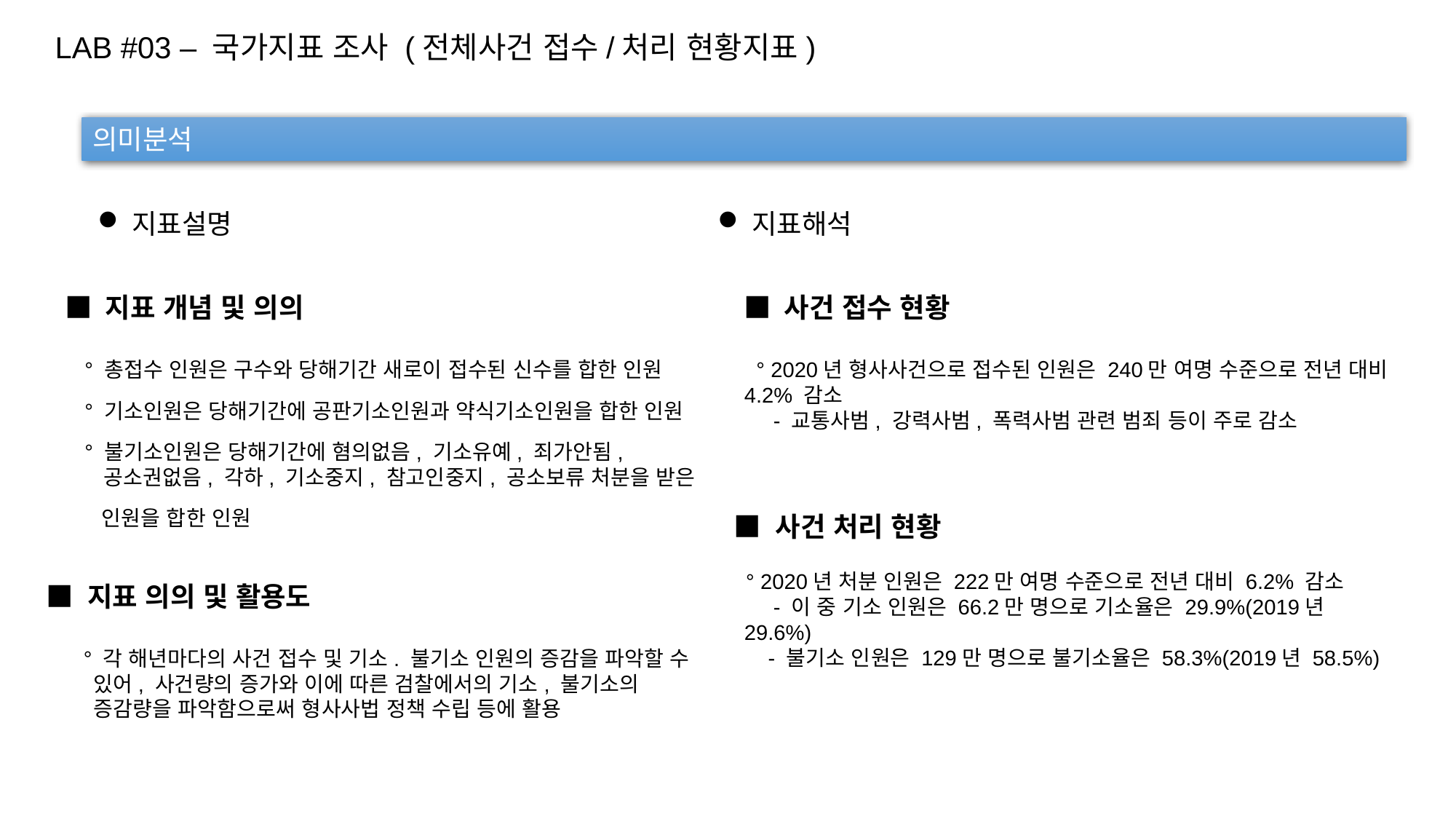

LAB #03 – 국가지표 조사 (전체사건 접수/처리 현황지표)
의미분석
지표설명
지표해석
■ 지표 개념 및 의의

° 총접수 인원은 구수와 당해기간 새로이 접수된 신수를 합한 인원
° 기소인원은 당해기간에 공판기소인원과 약식기소인원을 합한 인원
° 불기소인원은 당해기간에 혐의없음, 기소유예, 죄가안됨, 공소권없음, 각하, 기소중지, 참고인중지, 공소보류 처분을 받은
  인원을 합한 인원

■ 지표 의의 및 활용도

° 각 해년마다의 사건 접수 및 기소. 불기소 인원의 증감을 파악할 수 있어, 사건량의 증가와 이에 따른 검찰에서의 기소, 불기소의 증감량을 파악함으로써 형사사법 정책 수립 등에 활용
■ 사건 접수 현황

  ° 2020년 형사사건으로 접수된 인원은 240만 여명 수준으로 전년 대비 4.2% 감소
    - 교통사범, 강력사범, 폭력사범 관련 범죄 등이 주로 감소

■ 사건 처리 현황

  ° 2020년 처분 인원은 222만 여명 수준으로 전년 대비 6.2% 감소
    - 이 중 기소 인원은 66.2만 명으로 기소율은 29.9%(2019년 29.6%)
    - 불기소 인원은 129만 명으로 불기소율은 58.3%(2019년 58.5%)